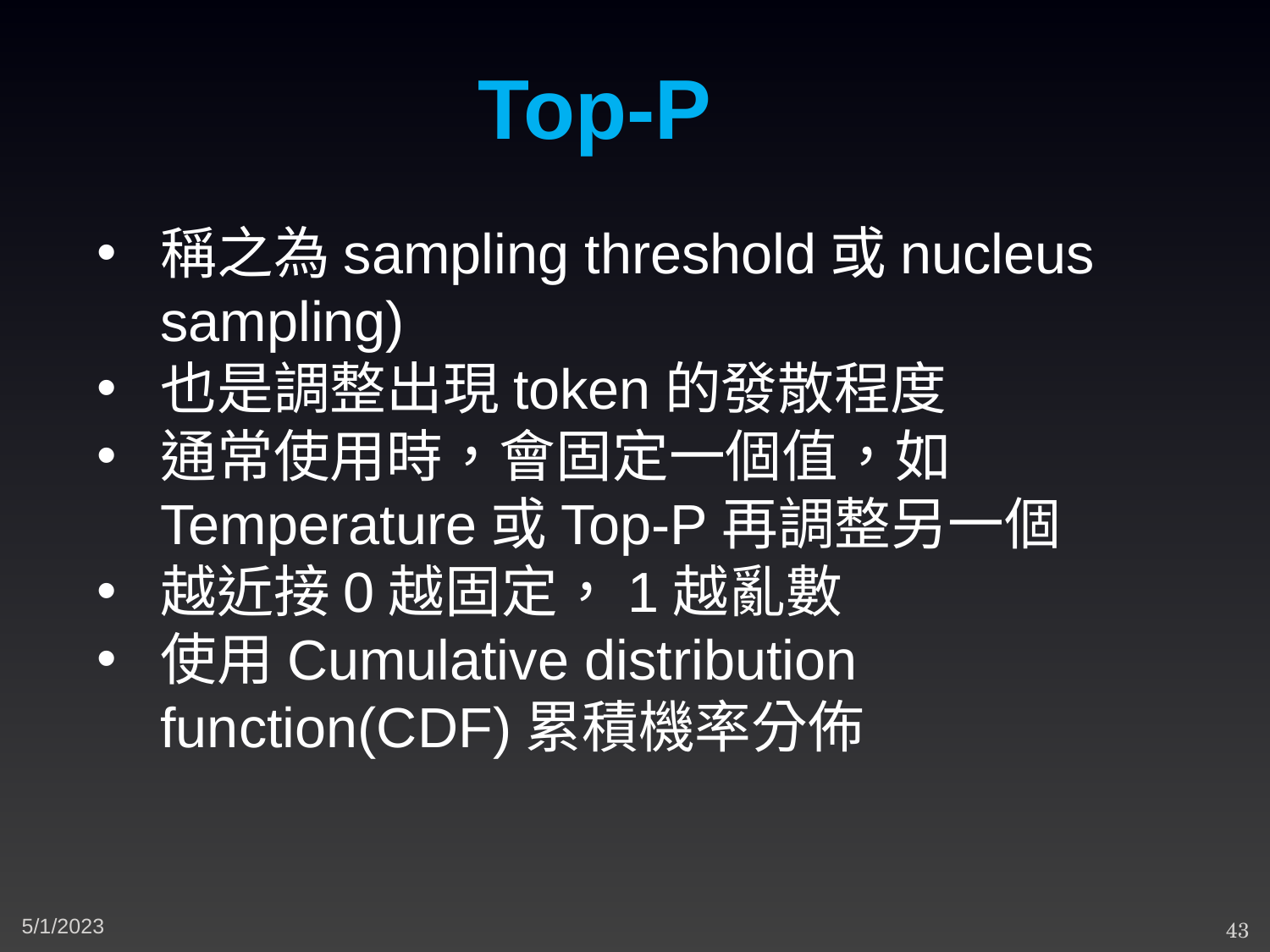

Top-P
稱之為sampling threshold或nucleus sampling)
也是調整出現token的發散程度
通常使用時，會固定一個值，如Temperature或Top-P再調整另一個
越近接0越固定，1越亂數
使用Cumulative distribution function(CDF)累積機率分佈

5/1/2023
43